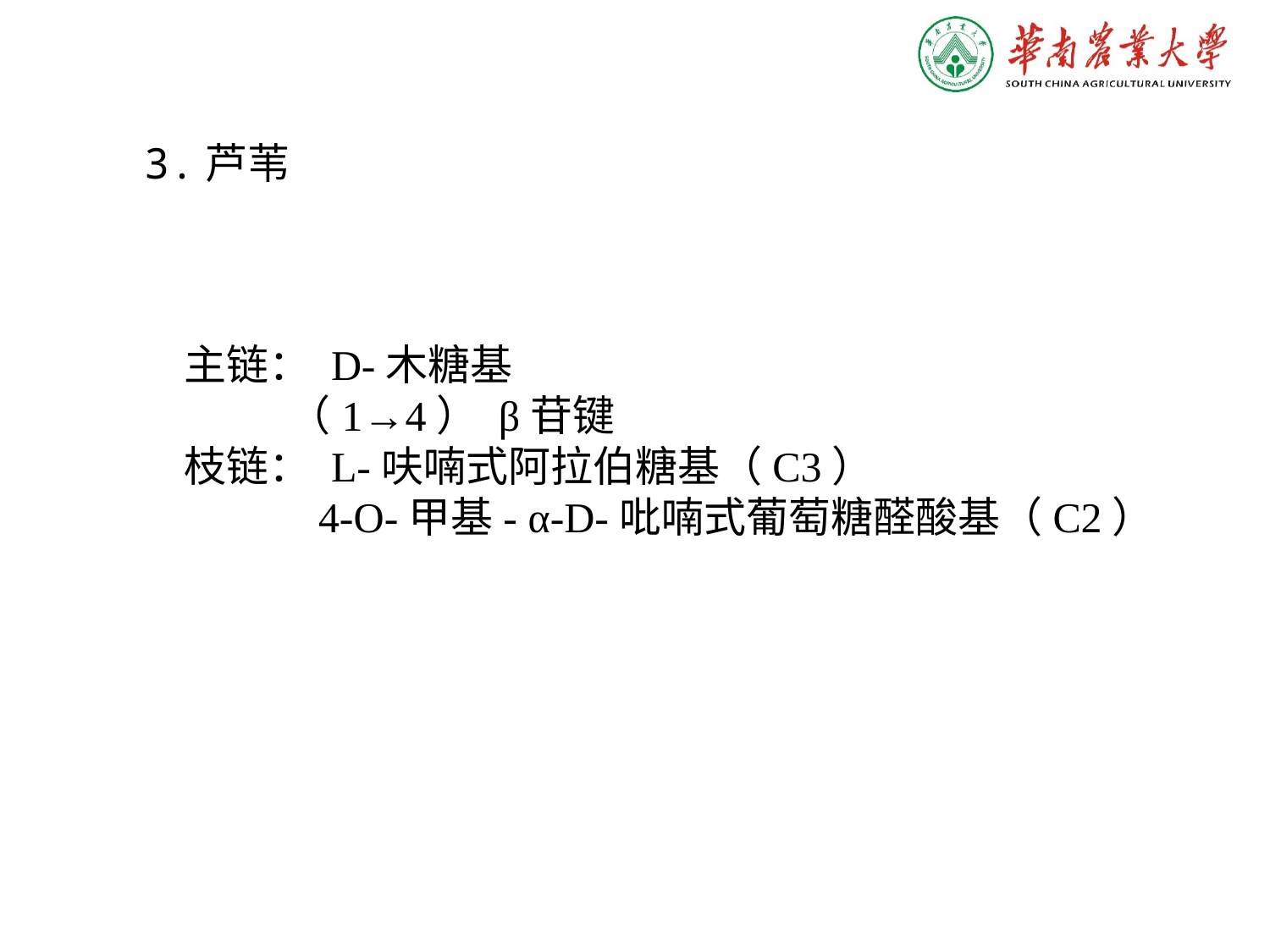

3.芦苇
主链： D-木糖基
           （1→4） β苷键
枝链： L-呋喃式阿拉伯糖基（C3）
             4-O-甲基- α-D-吡喃式葡萄糖醛酸基（C2）